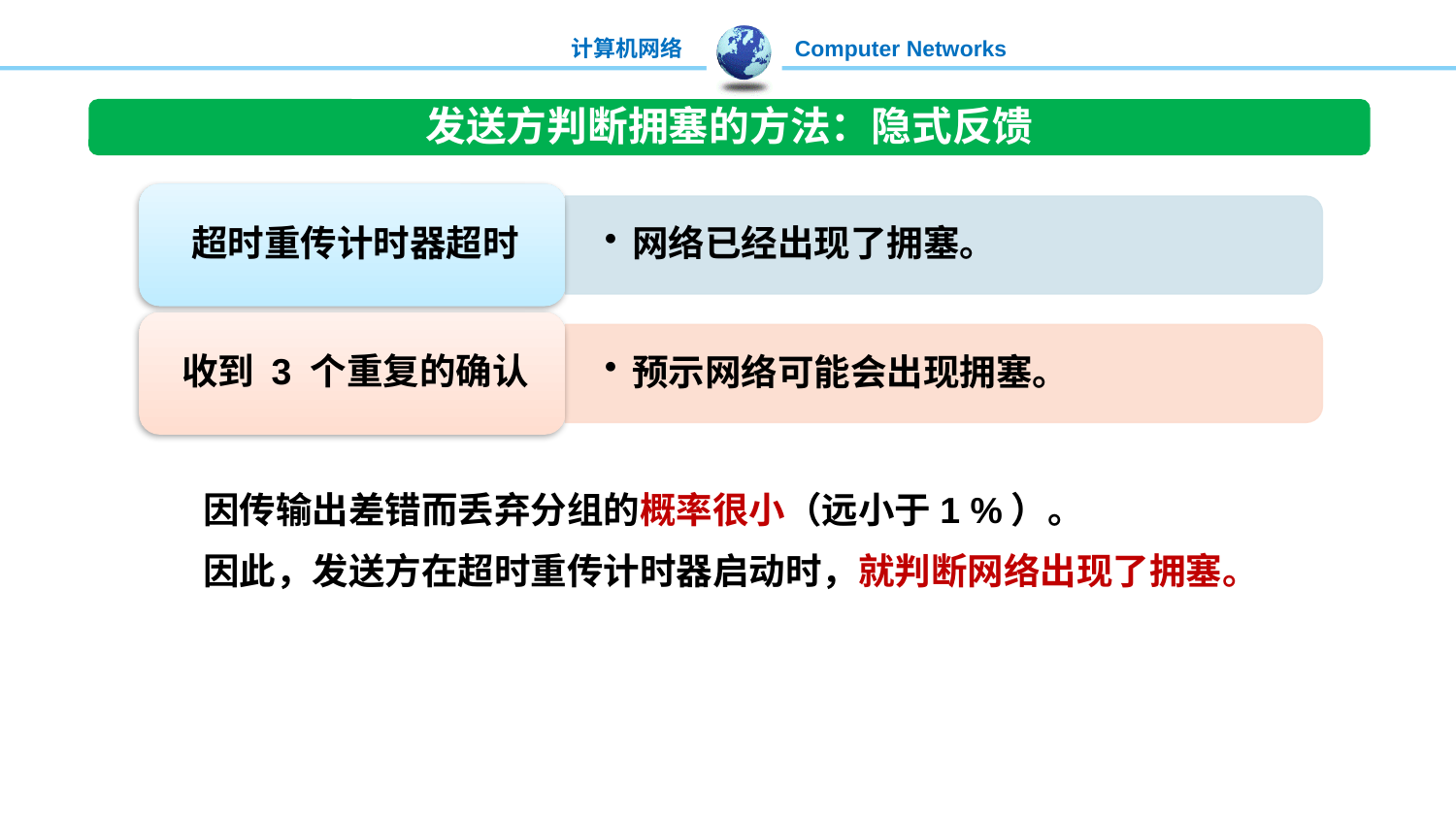

发送方判断拥塞的方法：隐式反馈

网络已经出现了拥塞。
超时重传计时器超时
预示网络可能会出现拥塞。
收到 3 个重复的确认
因传输出差错而丢弃分组的概率很小（远小于1 %）。
因此，发送方在超时重传计时器启动时，就判断网络出现了拥塞。